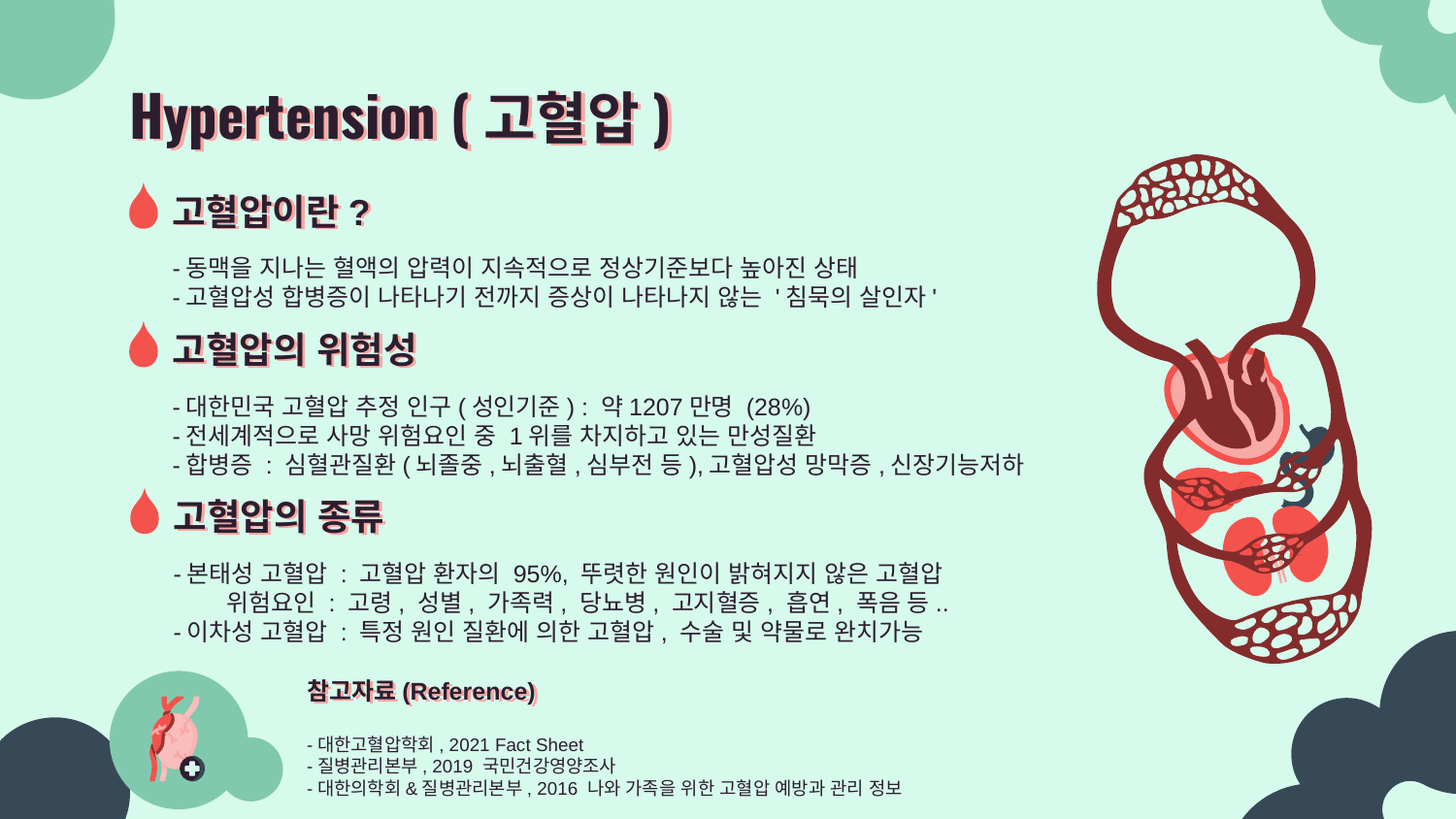

# Hypertension (고혈압)

고혈압이란?
-동맥을 지나는 혈액의 압력이 지속적으로 정상기준보다 높아진 상태
-고혈압성 합병증이 나타나기 전까지 증상이 나타나지 않는 '침묵의 살인자'

고혈압의 위험성
-대한민국 고혈압 추정 인구(성인기준) : 약1207만명 (28%)
-전세계적으로 사망 위험요인 중 1위를 차지하고 있는 만성질환
-합병증 : 심혈관질환(뇌졸중,뇌출혈,심부전 등),고혈압성 망막증,신장기능저하

고혈압의 종류
-본태성 고혈압 : 고혈압 환자의 95%, 뚜렷한 원인이 밝혀지지 않은 고혈압
       위험요인 : 고령, 성별, 가족력, 당뇨병, 고지혈증, 흡연, 폭음 등..
-이차성 고혈압 : 특정 원인 질환에 의한 고혈압, 수술 및 약물로 완치가능
참고자료(Reference)

-대한고혈압학회, 2021 Fact Sheet
-질병관리본부, 2019 국민건강영양조사
-대한의학회&질병관리본부, 2016 나와 가족을 위한 고혈압 예방과 관리 정보